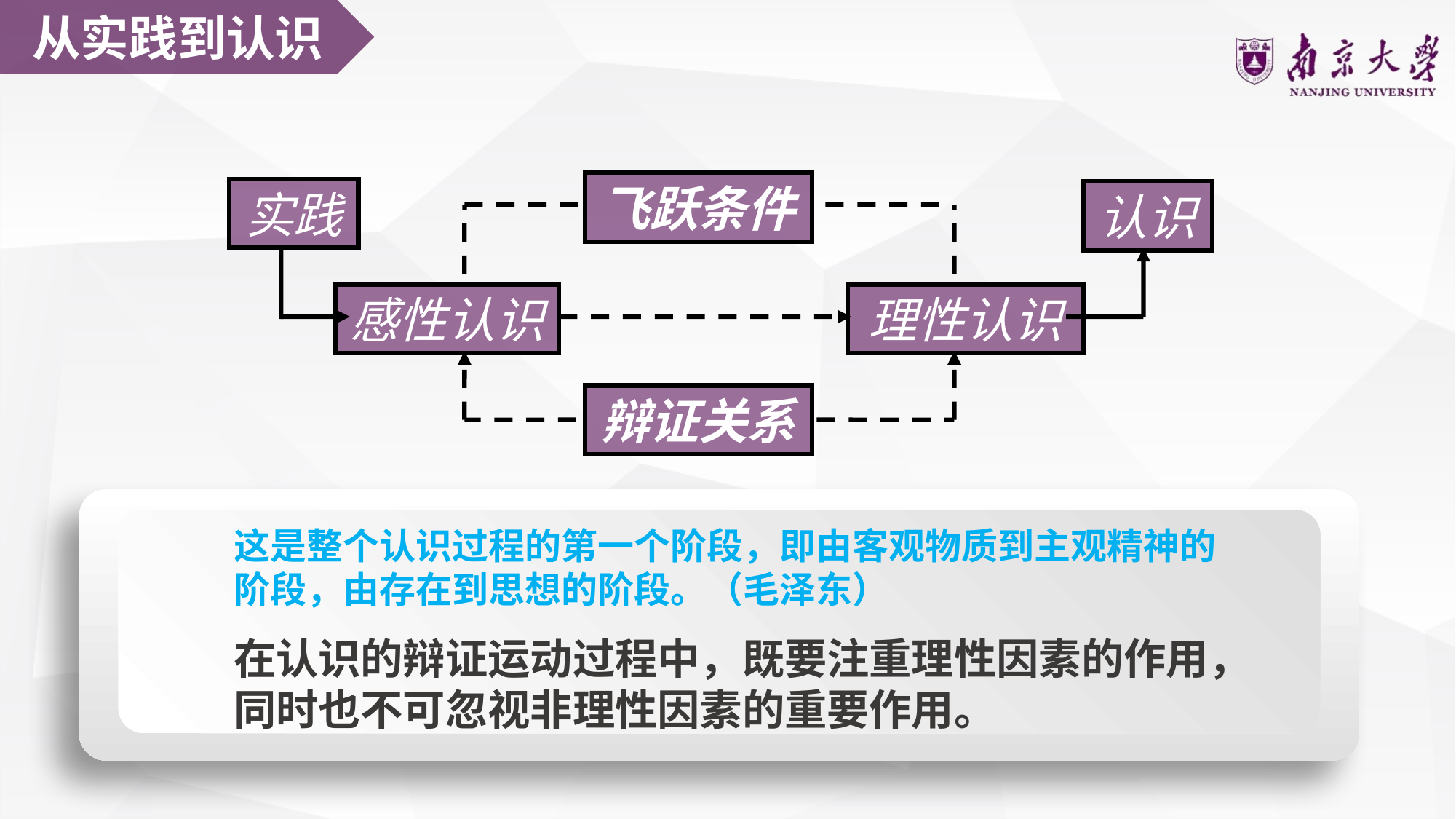

从实践到认识
飞跃条件
实践
认识

感性认识
理性认识

辩证关系

这是整个认识过程的第一个阶段，即由客观物质到主观精神的阶段，由存在到思想的阶段。（毛泽东）
在认识的辩证运动过程中，既要注重理性因素的作用，同时也不可忽视非理性因素的重要作用。